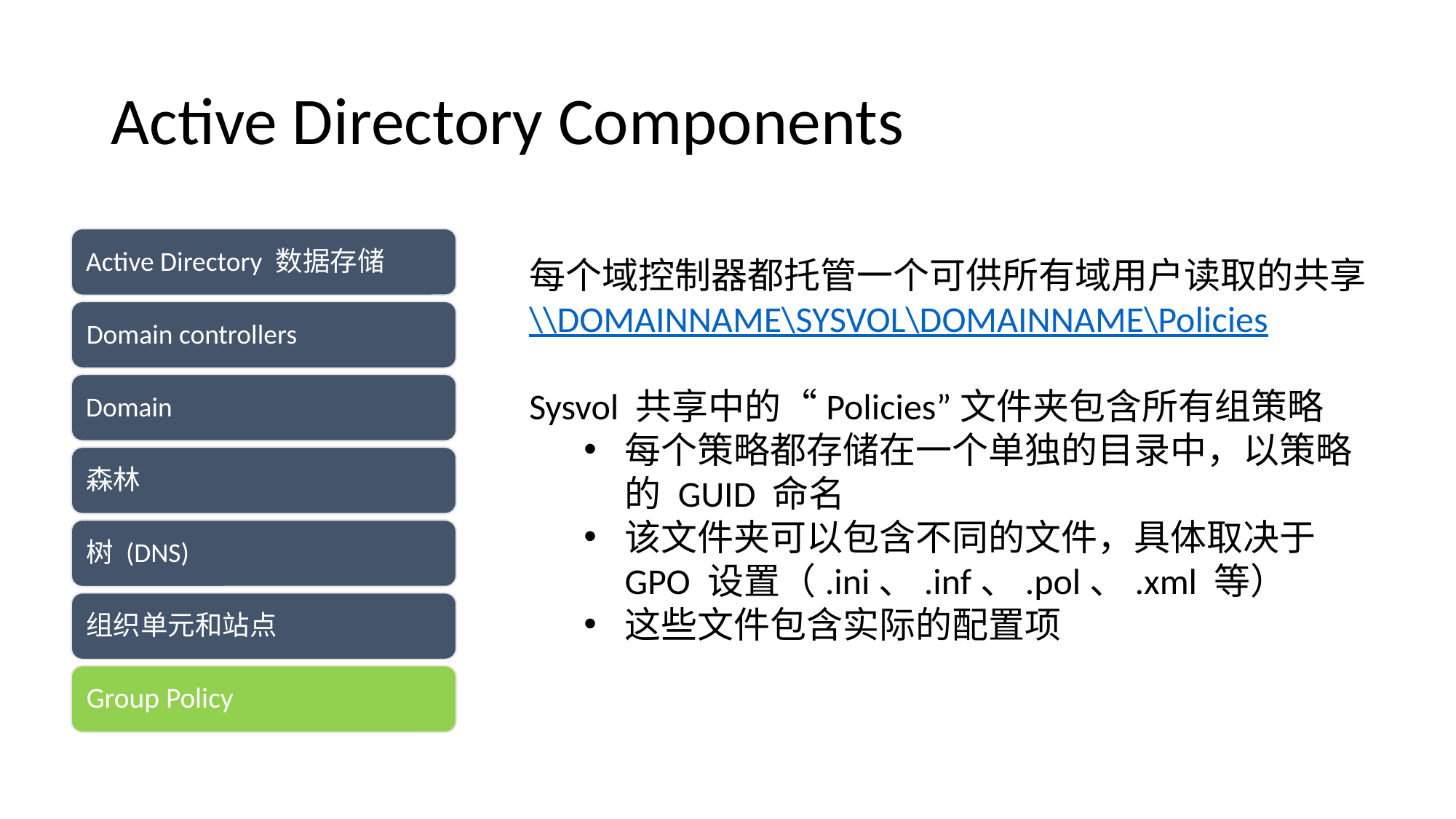

# Active Directory Components
Active Directory 数据存储
Domain controllers
Domain
森林
树 (DNS)
组织单元和站点
Group Policy
每个域控制器都托管一个可供所有域用户读取的共享\\DOMAINNAME\SYSVOL\DOMAINNAME\Policies

Sysvol 共享中的“Policies”文件夹包含所有组策略
每个策略都存储在一个单独的目录中，以策略的 GUID 命名
该文件夹可以包含不同的文件，具体取决于 GPO 设置（.ini、.inf、.pol、.xml 等）
这些文件包含实际的配置项